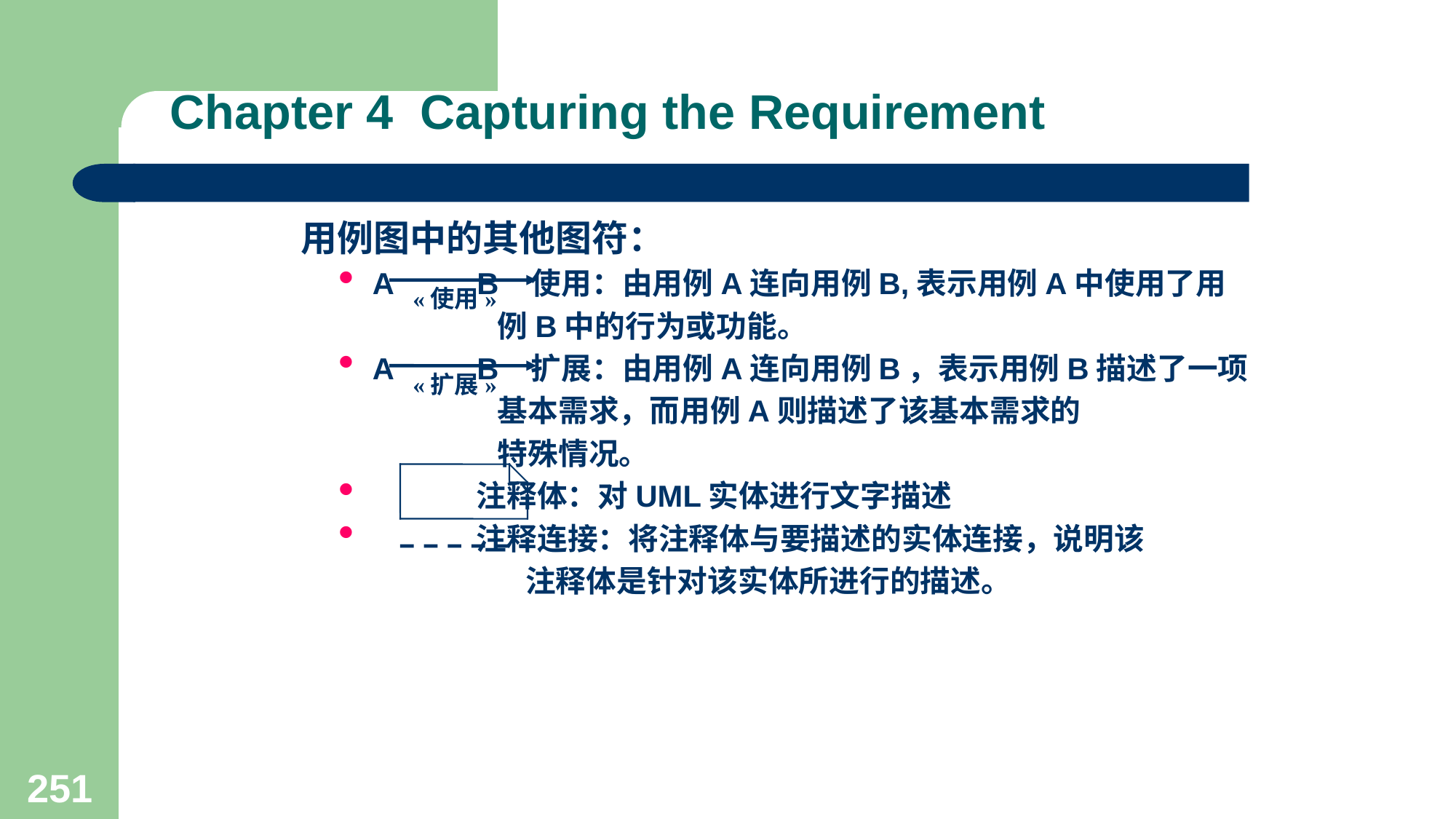

# Chapter 4  Capturing the Requirement
 用例图中的其他图符：
A          B   使用：由用例A连向用例B,表示用例A中使用了用
                      例B中的行为或功能。
A          B   扩展：由用例A连向用例B，表示用例B描述了一项
                      基本需求，而用例A则描述了该基本需求的
                      特殊情况。
              注释体：对UML实体进行文字描述
              注释连接：将注释体与要描述的实体连接，说明该
                          注释体是针对该实体所进行的描述。

«使用»

«扩展»

251